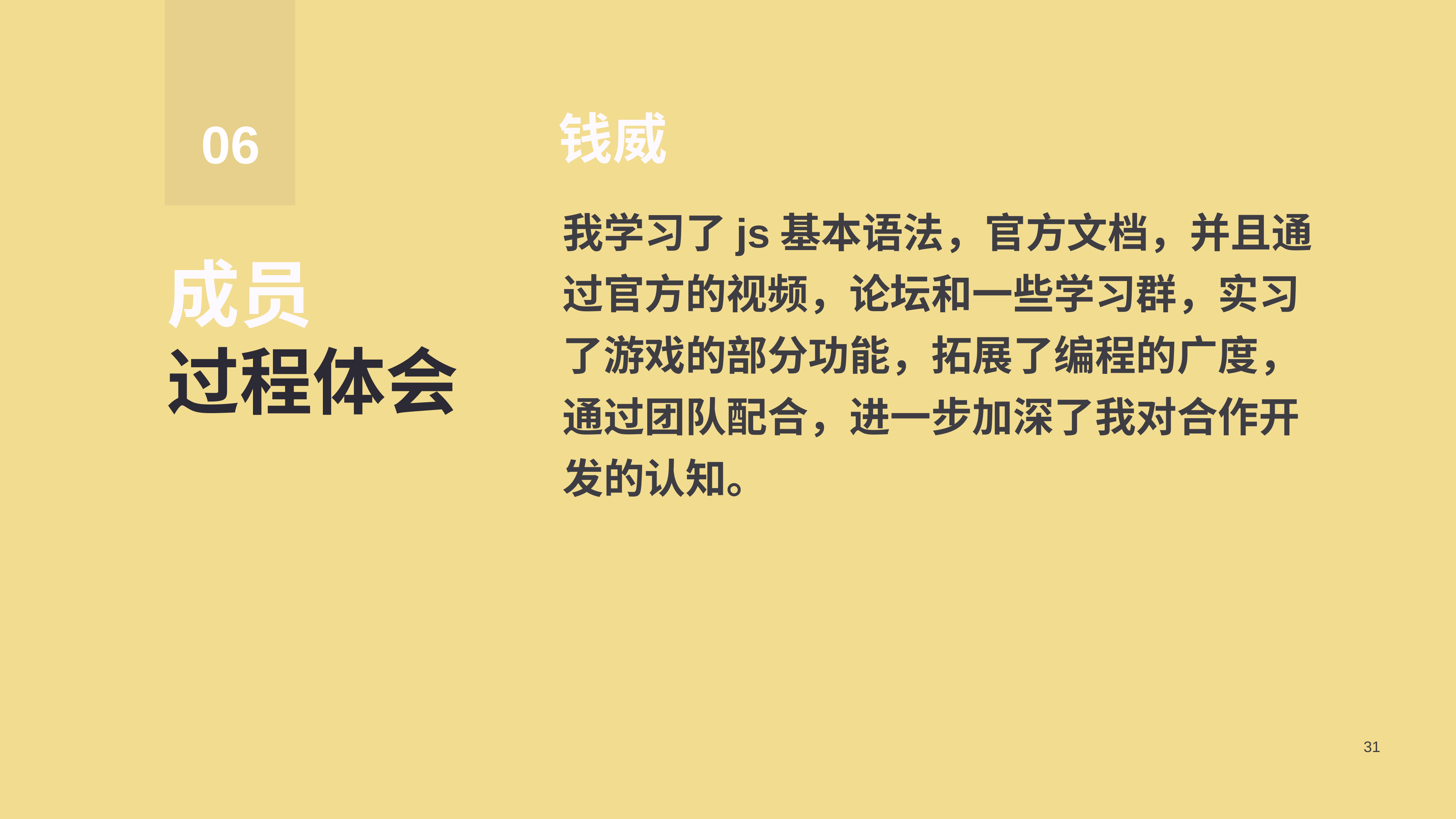

06
钱威
我学习了js基本语法，官方文档，并且通过官方的视频，论坛和一些学习群，实习了游戏的部分功能，拓展了编程的广度，通过团队配合，进一步加深了我对合作开发的认知。
成员
过程体会
31